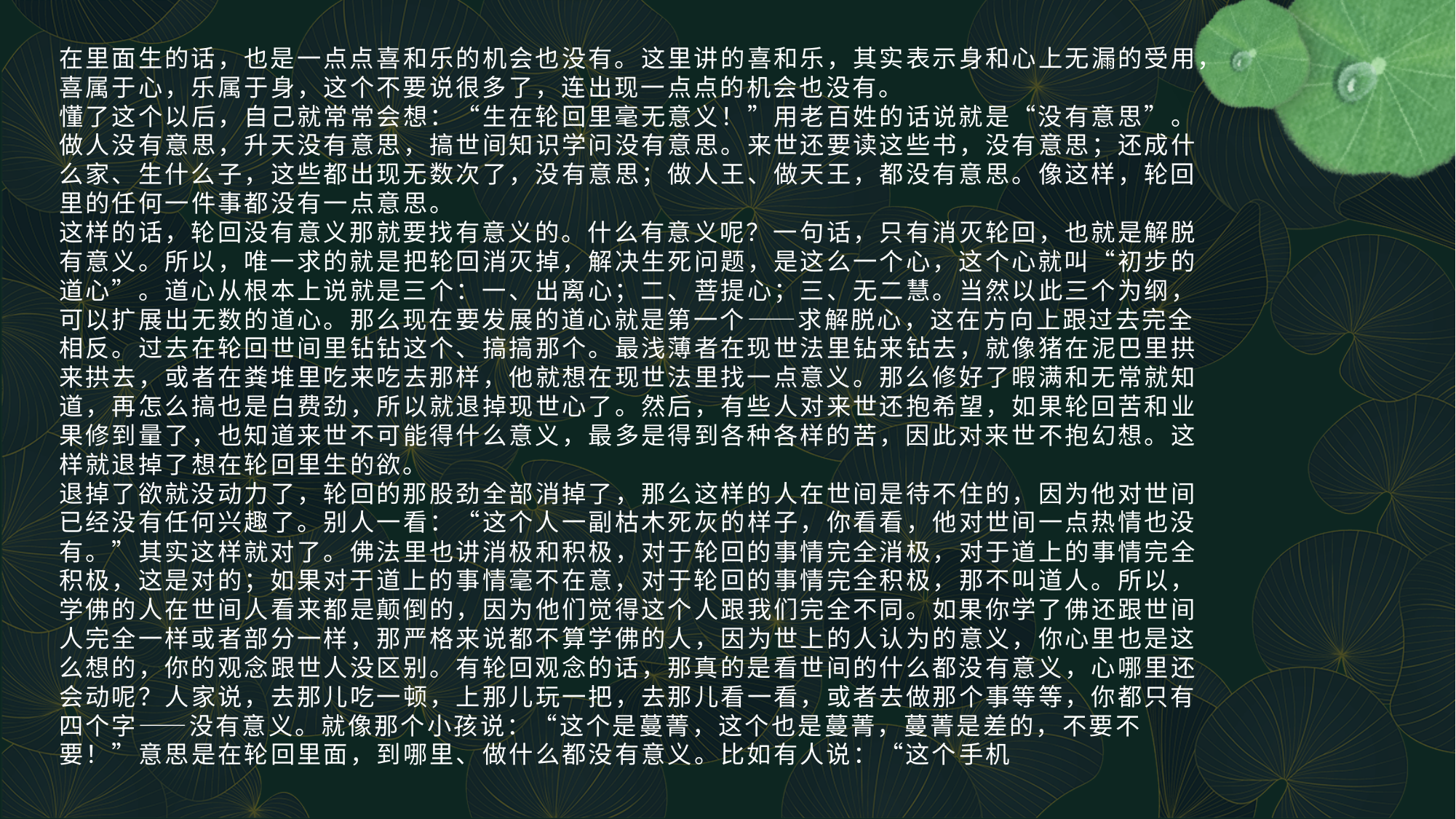

# 在里面生的话，也是一点点喜和乐的机会也没有。这里讲的喜和乐，其实表示身和心上无漏的受用，喜属于心，乐属于身，这个不要说很多了，连出现一点点的机会也没有。 懂了这个以后，自己就常常会想：“生在轮回里毫无意义！”用老百姓的话说就是“没有意思”。做人没有意思，升天没有意思，搞世间知识学问没有意思。来世还要读这些书，没有意思；还成什么家、生什么子，这些都出现无数次了，没有意思；做人王、做天王，都没有意思。像这样，轮回里的任何一件事都没有一点意思。 这样的话，轮回没有意义那就要找有意义的。什么有意义呢？一句话，只有消灭轮回，也就是解脱有意义。所以，唯一求的就是把轮回消灭掉，解决生死问题，是这么一个心，这个心就叫“初步的道心”。道心从根本上说就是三个：一、出离心；二、菩提心；三、无二慧。当然以此三个为纲，可以扩展出无数的道心。那么现在要发展的道心就是第一个——求解脱心，这在方向上跟过去完全相反。过去在轮回世间里钻钻这个、搞搞那个。最浅薄者在现世法里钻来钻去，就像猪在泥巴里拱来拱去，或者在粪堆里吃来吃去那样，他就想在现世法里找一点意义。那么修好了暇满和无常就知道，再怎么搞也是白费劲，所以就退掉现世心了。然后，有些人对来世还抱希望，如果轮回苦和业果修到量了，也知道来世不可能得什么意义，最多是得到各种各样的苦，因此对来世不抱幻想。这样就退掉了想在轮回里生的欲。 退掉了欲就没动力了，轮回的那股劲全部消掉了，那么这样的人在世间是待不住的，因为他对世间已经没有任何兴趣了。别人一看：“这个人一副枯木死灰的样子，你看看，他对世间一点热情也没有。”其实这样就对了。佛法里也讲消极和积极，对于轮回的事情完全消极，对于道上的事情完全积极，这是对的；如果对于道上的事情毫不在意，对于轮回的事情完全积极，那不叫道人。所以，学佛的人在世间人看来都是颠倒的，因为他们觉得这个人跟我们完全不同。如果你学了佛还跟世间人完全一样或者部分一样，那严格来说都不算学佛的人，因为世上的人认为的意义，你心里也是这么想的，你的观念跟世人没区别。有轮回观念的话，那真的是看世间的什么都没有意义，心哪里还会动呢？人家说，去那儿吃一顿，上那儿玩一把，去那儿看一看，或者去做那个事等等，你都只有四个字——没有意义。就像那个小孩说：“这个是蔓菁，这个也是蔓菁，蔓菁是差的，不要不要！”意思是在轮回里面，到哪里、做什么都没有意义。比如有人说：“这个手机